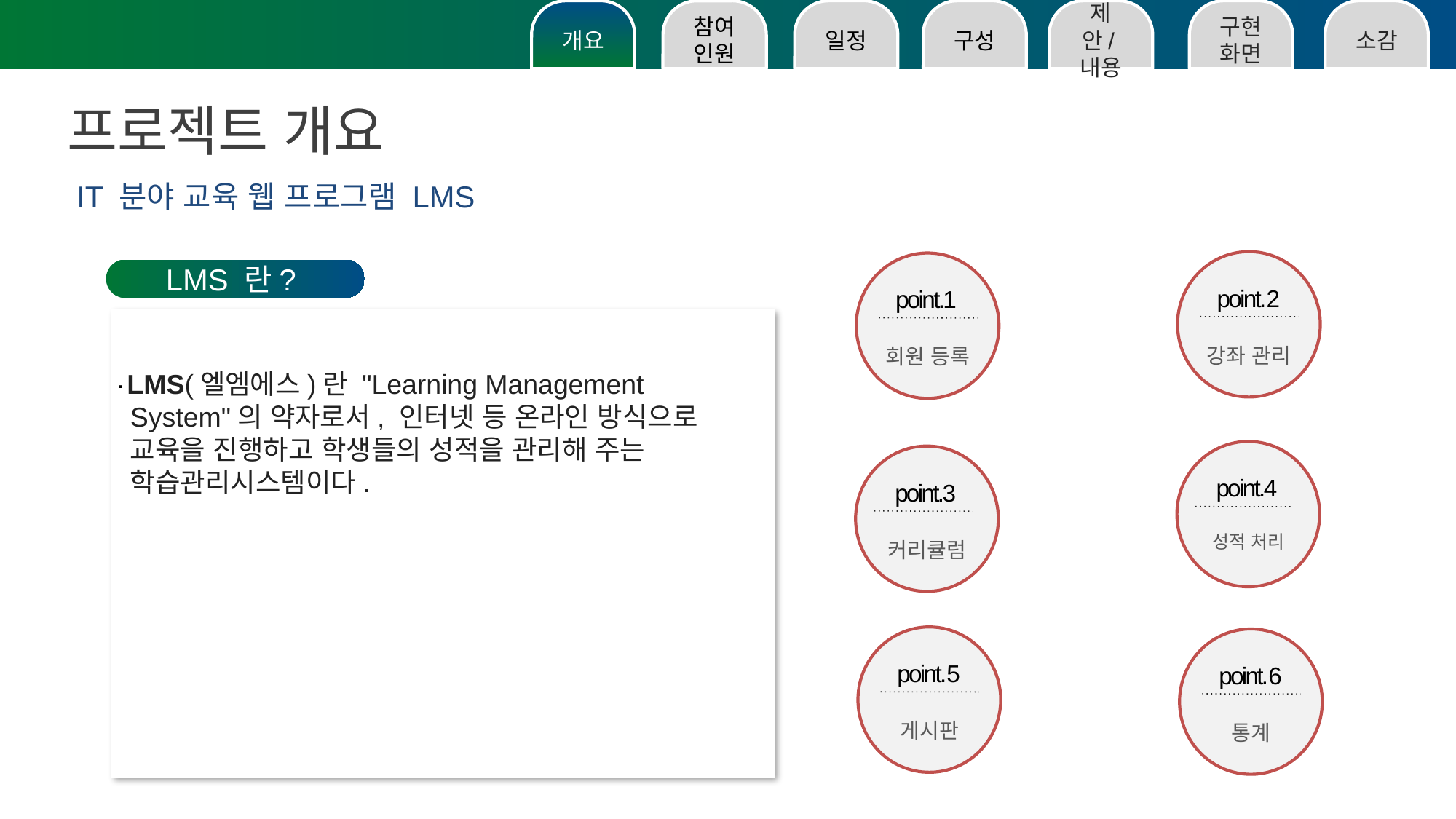

소감
구현화면
제안/내용
구성
일정
참여인원
개요

프로젝트 개요
IT 분야 교육 웹 프로그램 LMS

point.2
강좌 관리

point.1
회원 등록
LMS 란?

LMS(엘엠에스)란 "Learning Management System"의 약자로서, 인터넷 등 온라인 방식으로 교육을 진행하고 학생들의 성적을 관리해 주는 학습관리시스템이다.
.

point.4
성적 처리

point.3
커리큘럼

point.5
게시판

point.6
통계